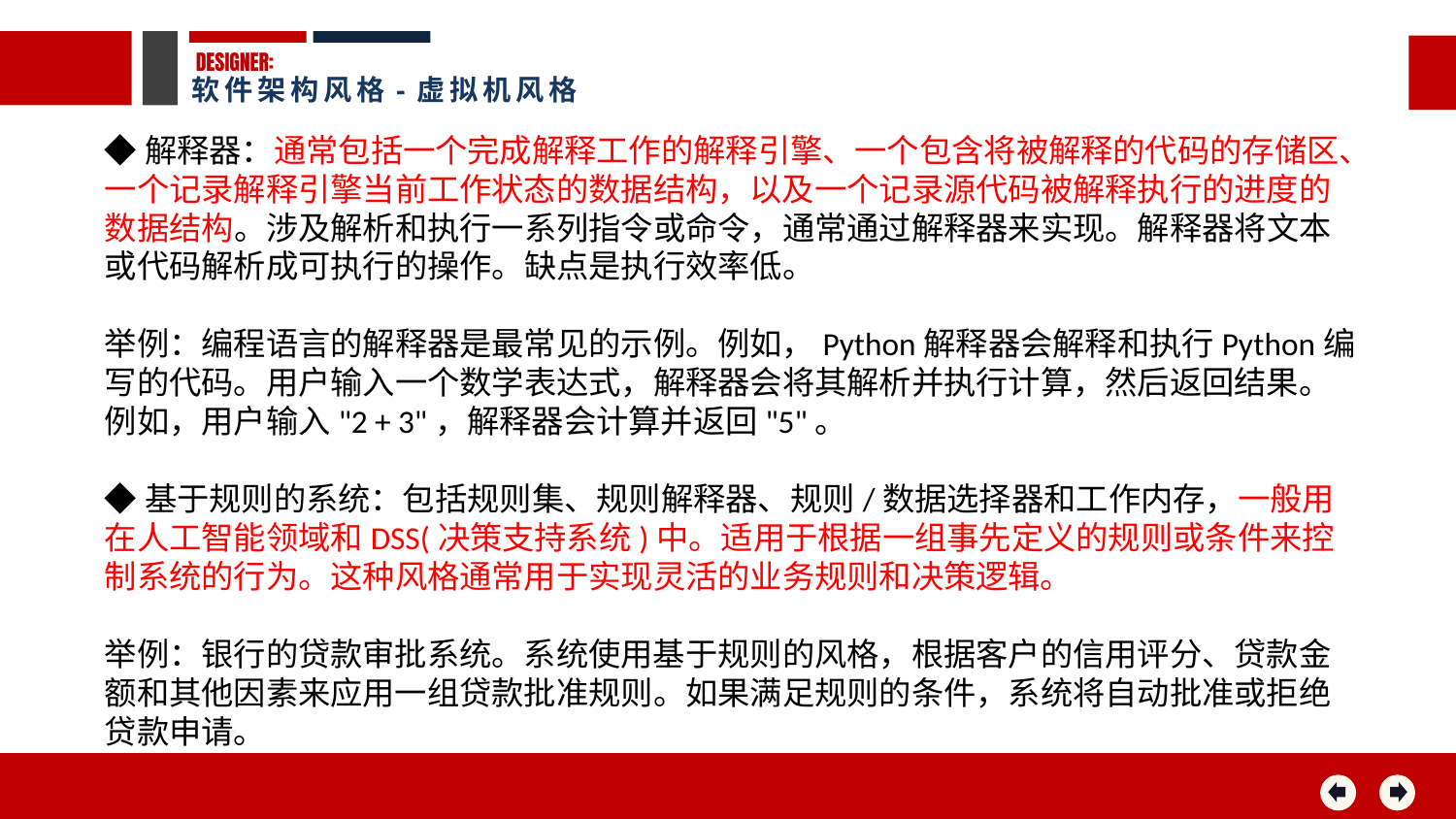

DESIGNER:
软件架构风格-虚拟机风格
◆解释器：通常包括一个完成解释工作的解释引擎、一个包含将被解释的代码的存储区、一个记录解释引擎当前工作状态的数据结构，以及一个记录源代码被解释执行的进度的数据结构。涉及解析和执行一系列指令或命令，通常通过解释器来实现。解释器将文本或代码解析成可执行的操作。缺点是执行效率低。

举例：编程语言的解释器是最常见的示例。例如，Python解释器会解释和执行Python编写的代码。用户输入一个数学表达式，解释器会将其解析并执行计算，然后返回结果。例如，用户输入"2 + 3"，解释器会计算并返回"5"。

◆基于规则的系统：包括规则集、规则解释器、规则/数据选择器和工作内存，一般用在人工智能领域和DSS(决策支持系统)中。适用于根据一组事先定义的规则或条件来控制系统的行为。这种风格通常用于实现灵活的业务规则和决策逻辑。

举例：银行的贷款审批系统。系统使用基于规则的风格，根据客户的信用评分、贷款金额和其他因素来应用一组贷款批准规则。如果满足规则的条件，系统将自动批准或拒绝贷款申请。